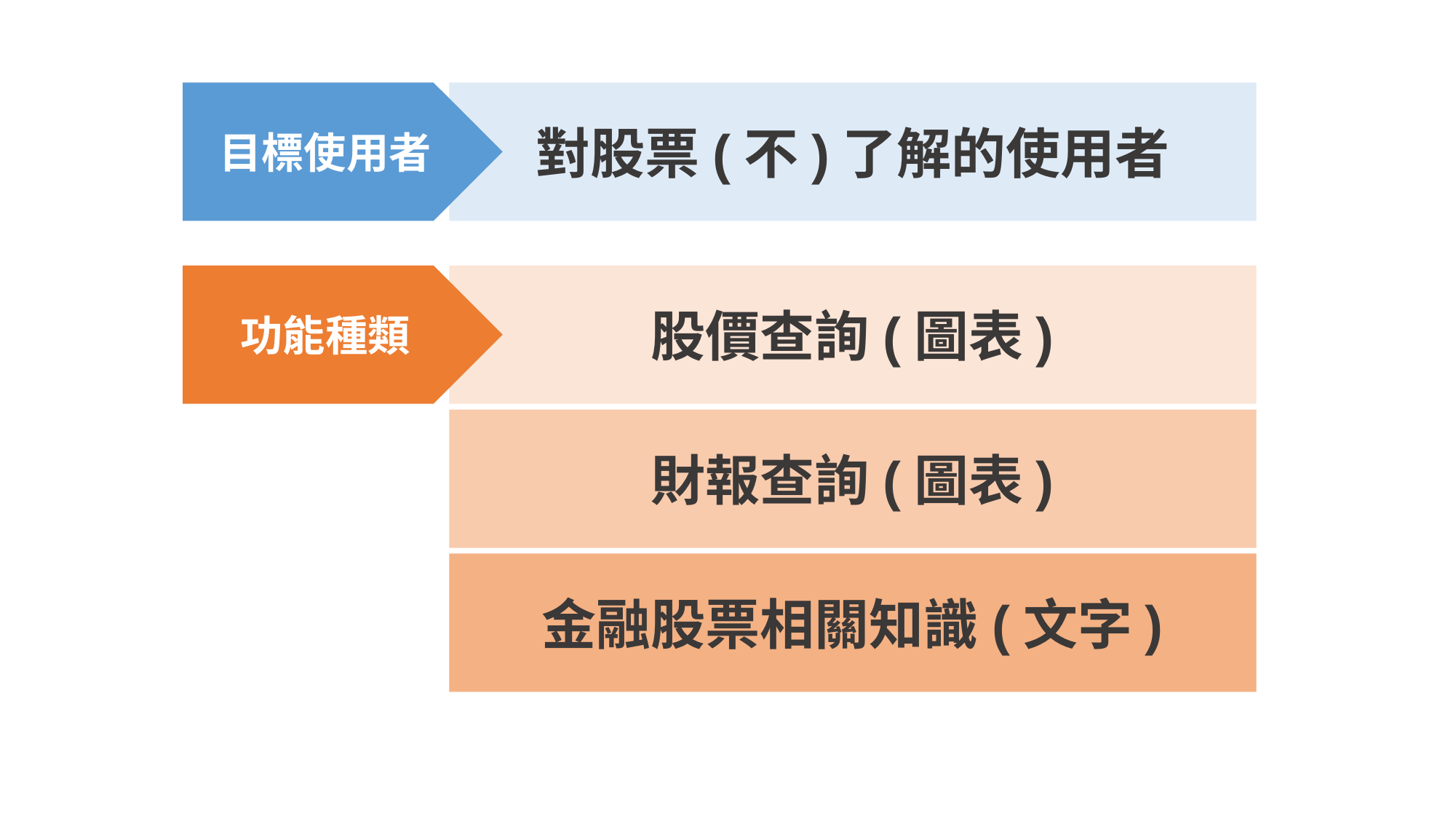

目標使用者
對股票(不)了解的使用者
功能種類
股價查詢(圖表)
財報查詢(圖表)
金融股票相關知識(文字)